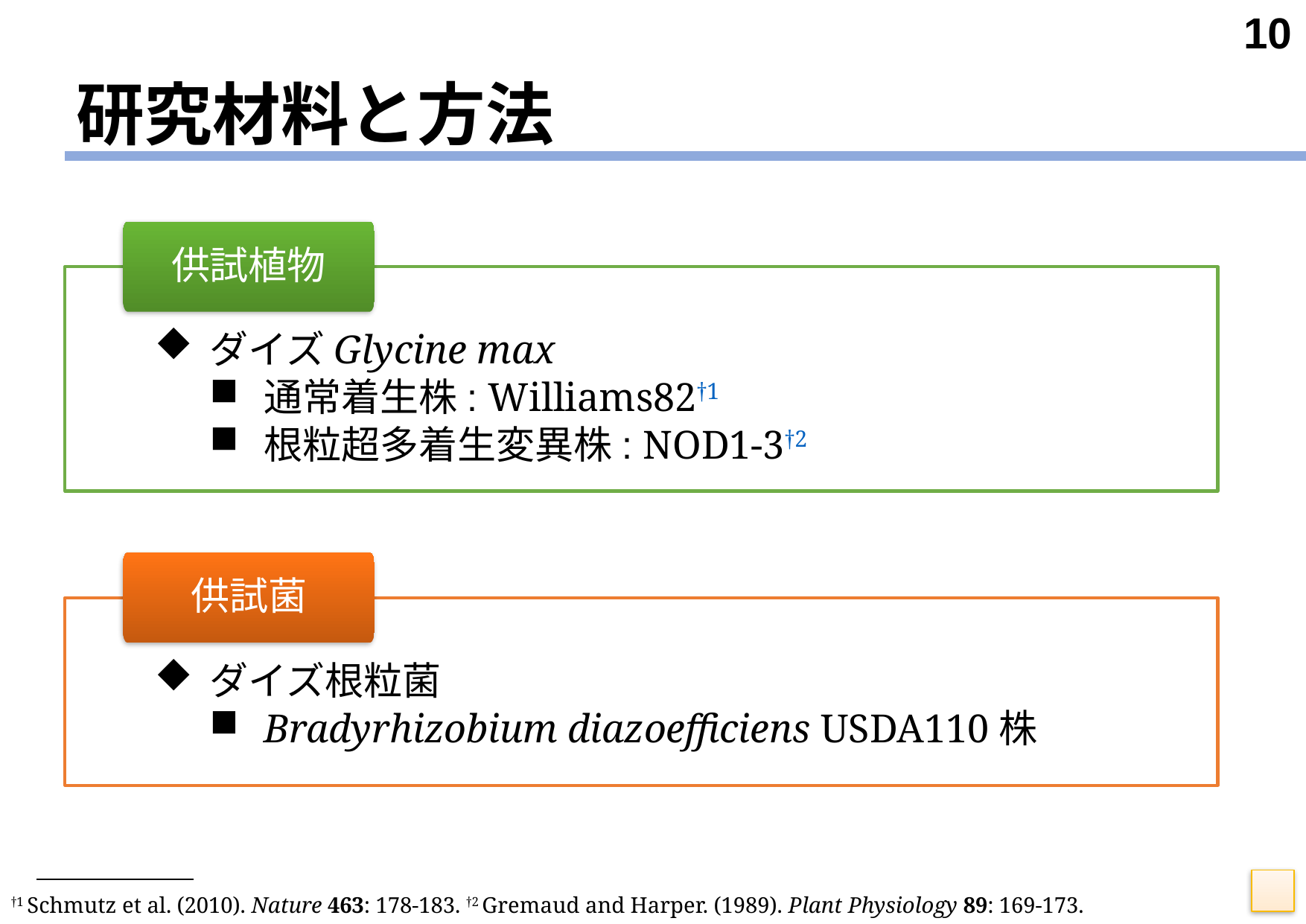

10
# 研究材料と方法
供試植物
ダイズGlycine max
通常着生株: Williams82†1
根粒超多着生変異株: NOD1-3†2
供試菌
ダイズ根粒菌
Bradyrhizobium diazoefficiens USDA110株

†1 Schmutz et al. (2010). Nature 463: 178-183. †2 Gremaud and Harper. (1989). Plant Physiology 89: 169-173.